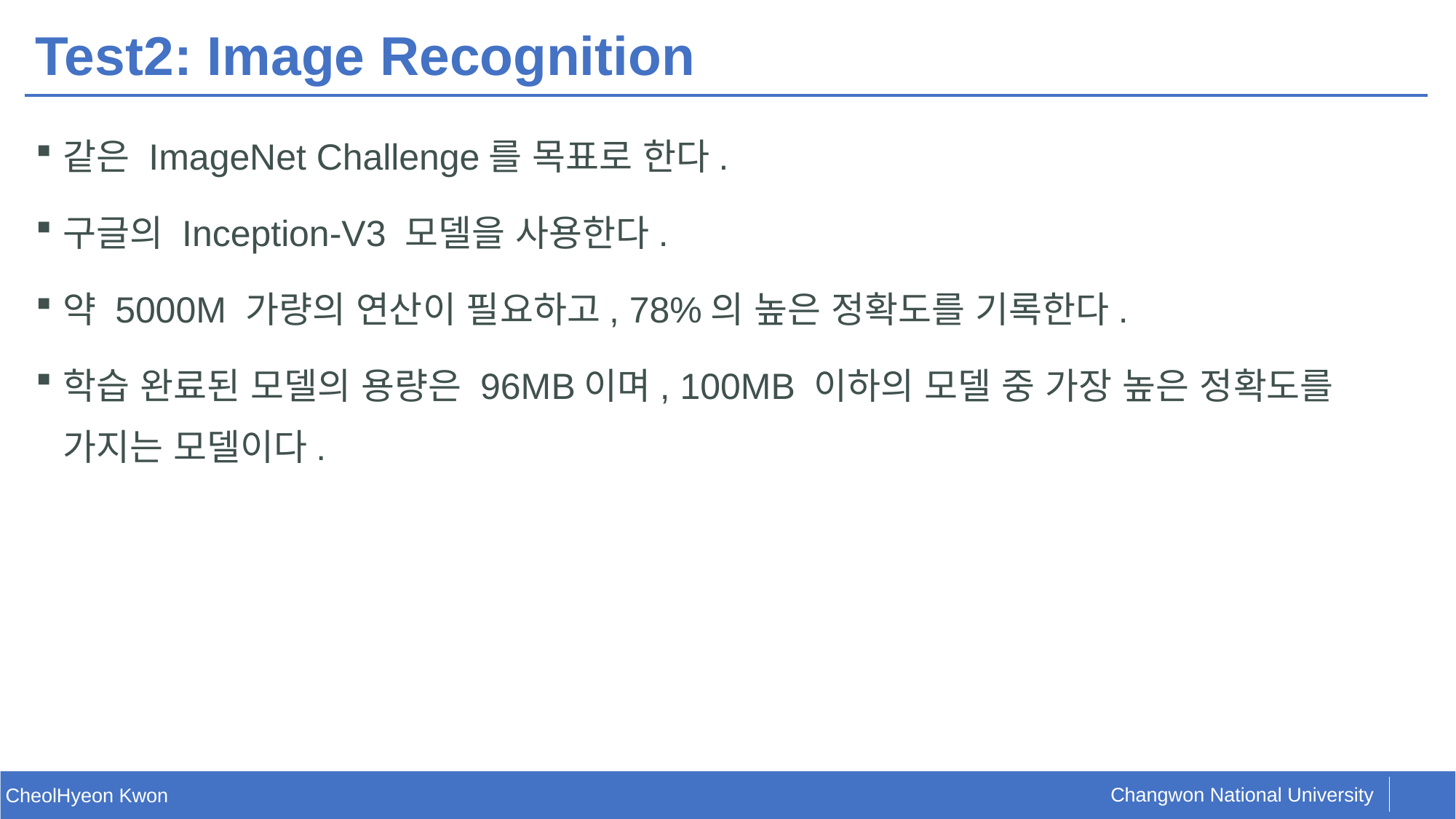

# Test2: Image Recognition
같은 ImageNet Challenge를 목표로 한다.
구글의 Inception-V3 모델을 사용한다.
약 5000M 가량의 연산이 필요하고, 78%의 높은 정확도를 기록한다.
학습 완료된 모델의 용량은 96MB이며, 100MB 이하의 모델 중 가장 높은 정확도를 가지는 모델이다.